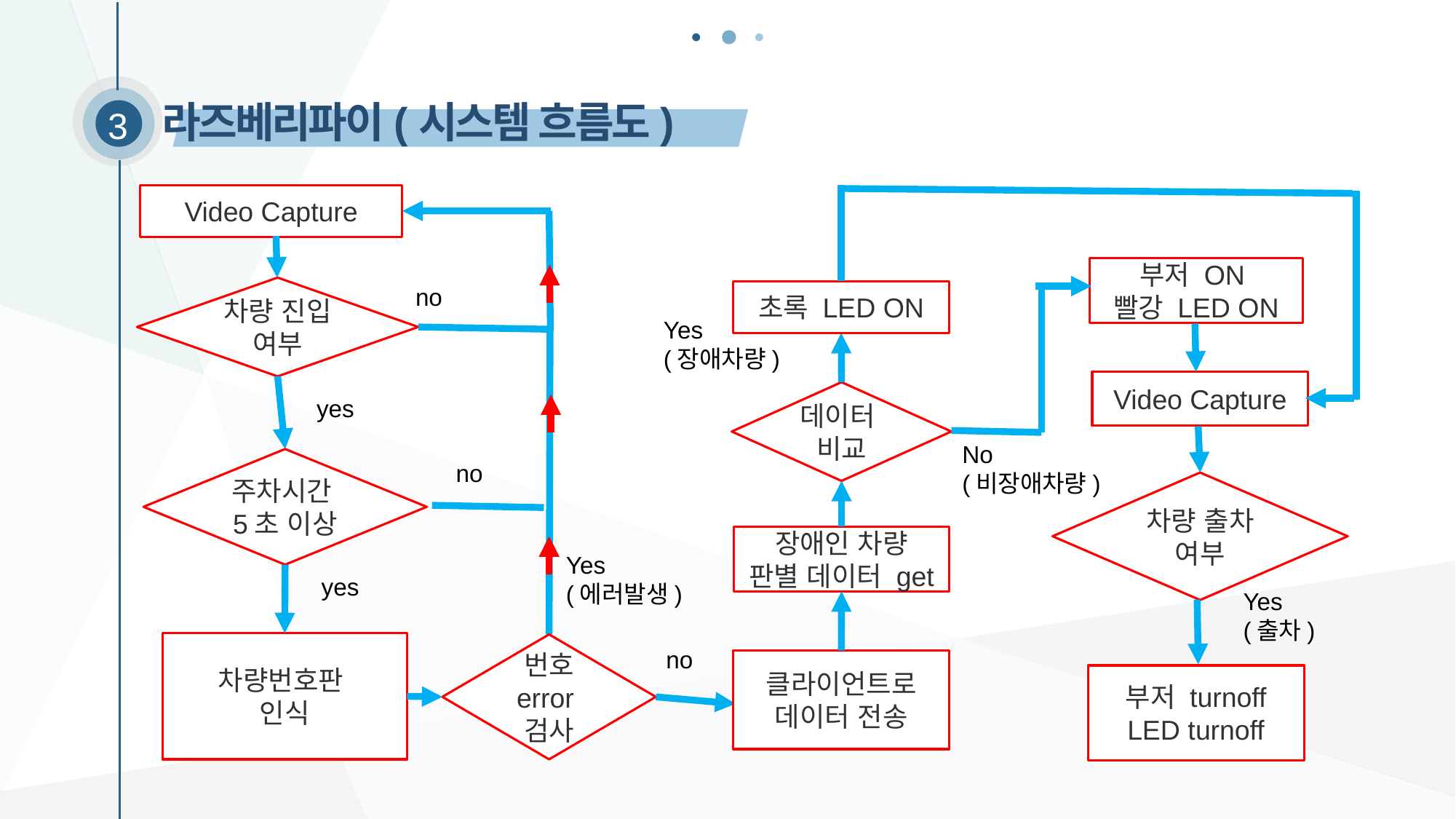

라즈베리파이(시스템 흐름도)
3

Video Capture
부저 ON
빨강 LED ON
no
차량 진입
여부
초록 LED ON
Yes
(장애차량)
Video Capture
데이터
비교
yes
No
(비장애차량)
주차시간5초 이상
no
차량 출차
여부
장애인 차량
판별 데이터 get
Yes
(에러발생)
yes
Yes
(출차)
차량번호판
인식
번호 error
검사
no
클라이언트로 데이터 전송
부저 turnoff
LED turnoff